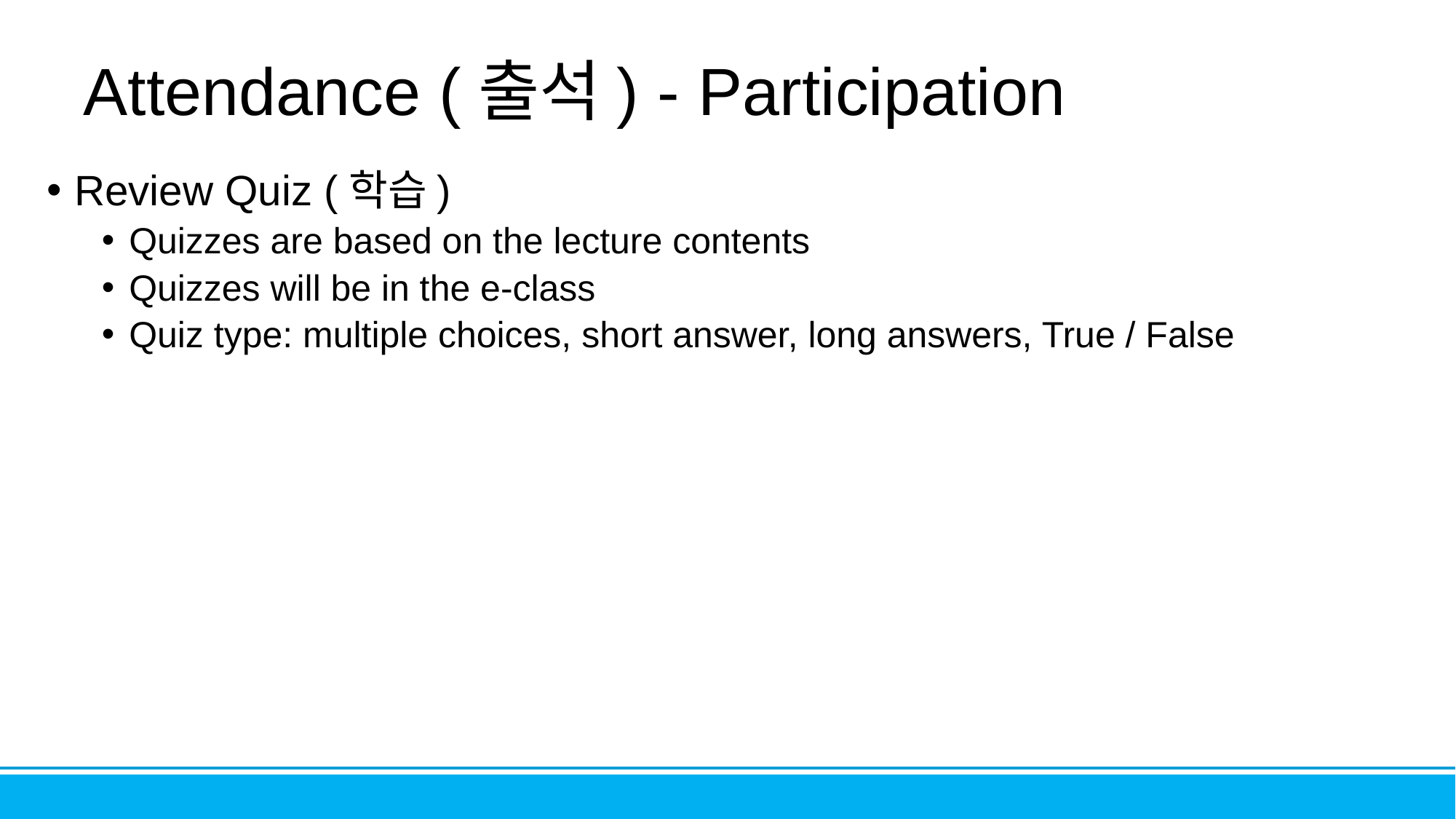

# Attendance (출석) - Participation
Review Quiz (학습)
Quizzes are based on the lecture contents
Quizzes will be in the e-class
Quiz type: multiple choices, short answer, long answers, True / False